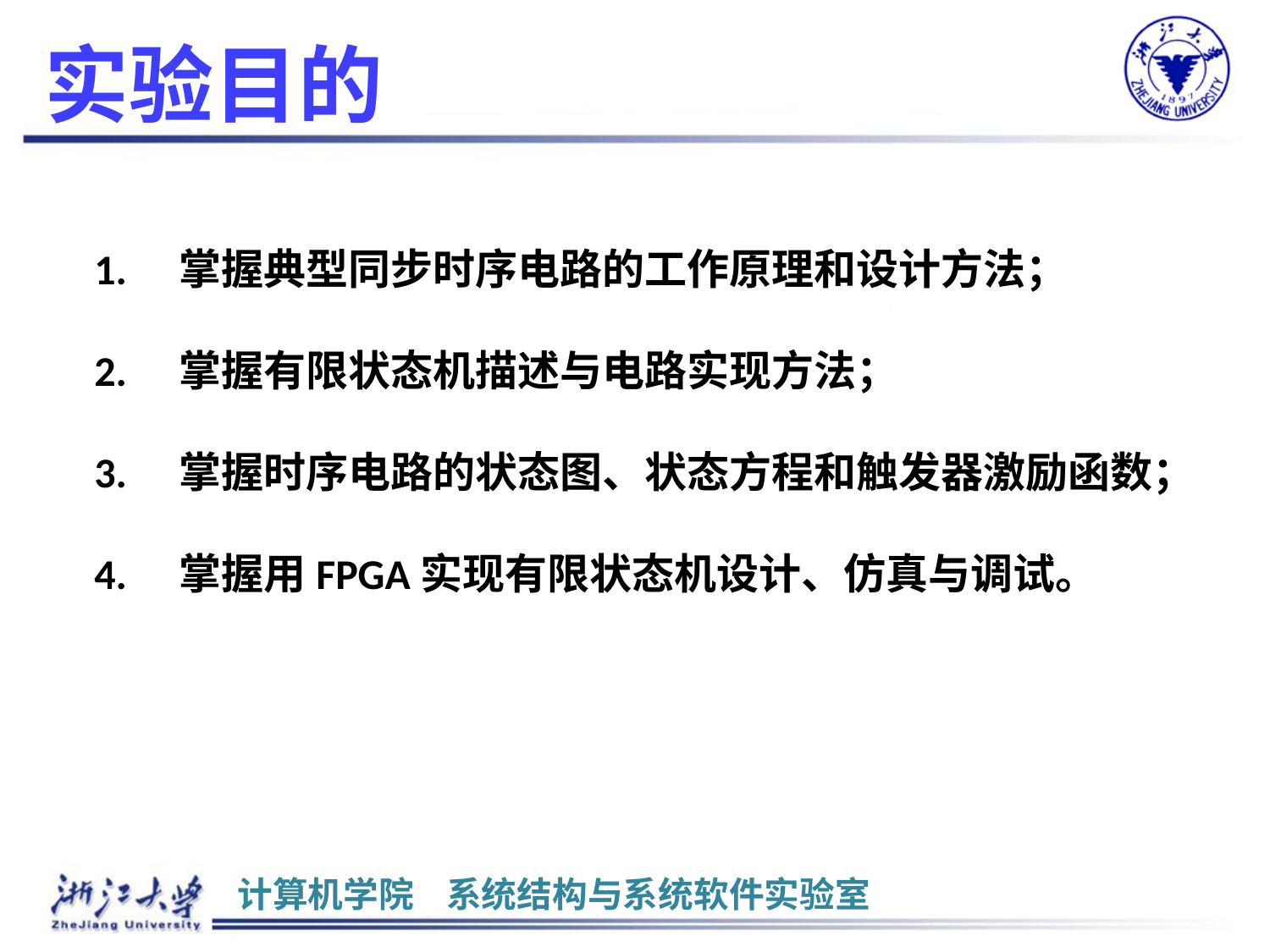

# 实验目的
1.	掌握典型同步时序电路的工作原理和设计方法；
2.	掌握有限状态机描述与电路实现方法；
3.	掌握时序电路的状态图、状态方程和触发器激励函数；
4.	掌握用FPGA实现有限状态机设计、仿真与调试。
3